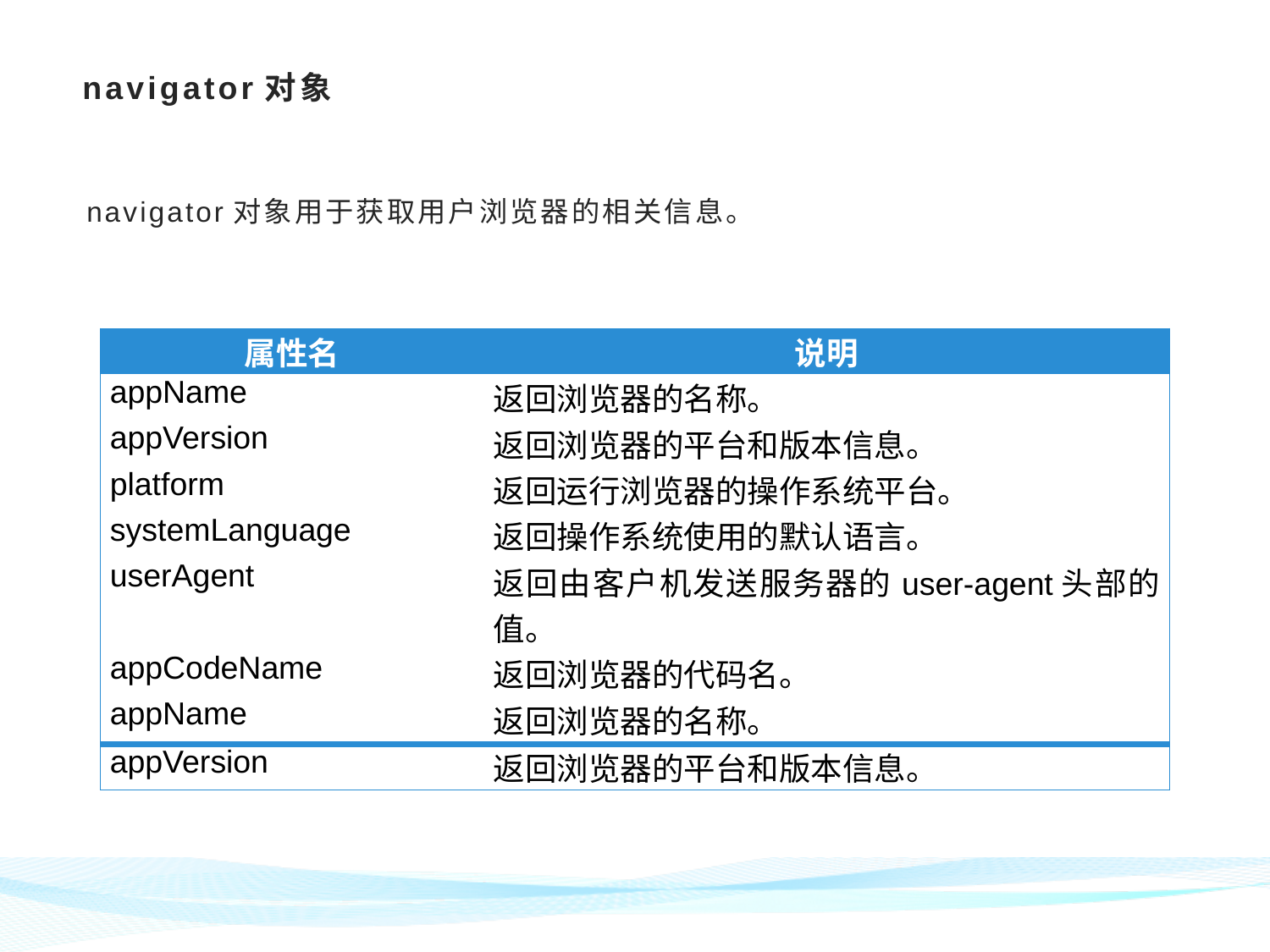

# navigator对象
navigator对象用于获取用户浏览器的相关信息。
| 属性名 | 说明 |
| --- | --- |
| appName | 返回浏览器的名称。 |
| appVersion | 返回浏览器的平台和版本信息。 |
| platform | 返回运行浏览器的操作系统平台。 |
| systemLanguage | 返回操作系统使用的默认语言。 |
| userAgent | 返回由客户机发送服务器的user-agent头部的值。 |
| appCodeName | 返回浏览器的代码名。 |
| appName | 返回浏览器的名称。 |
| appVersion | 返回浏览器的平台和版本信息。 |